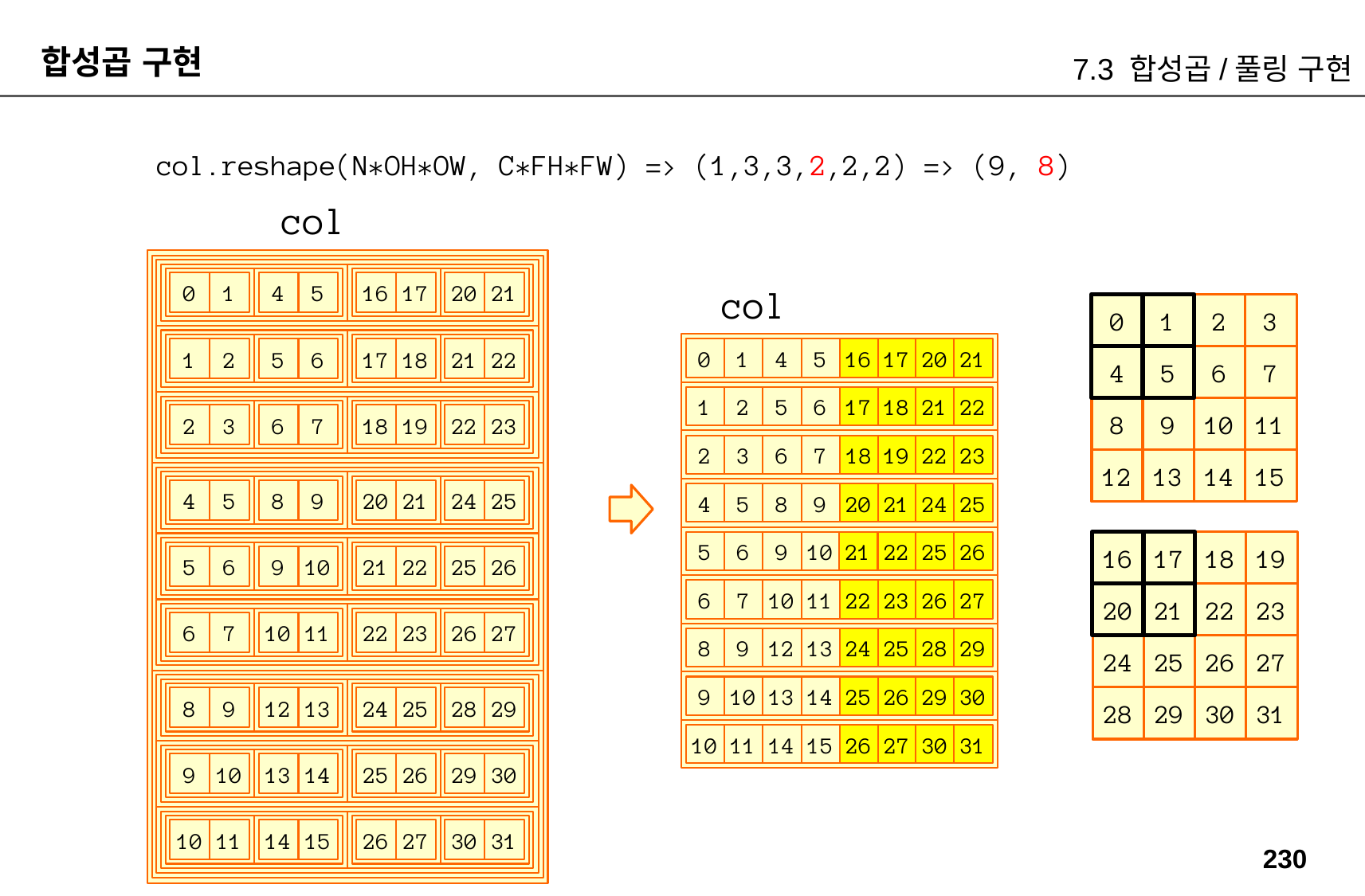

합성곱 구현
7.3 합성곱/풀링 구현
col.reshape(N*OH*OW, C*FH*FW) => (1,3,3,2,2,2) => (9, 8)
col

0
1
4
5

1
2
5
6

2
3
6
7

4
5
8
9

5
6
9
10

6
7
10
11

8
9
12
13

9
10
13
14

10
11
14
15

16
17
20
21

17
18
21
22

18
19
22
23

20
21
24
25

21
22
25
26

22
23
26
27

24
25
28
29

25
26
29
30

26
27
30
31

col
0
1
2
3

21
20
17
16
0
1
4
5
4
5
6
7

22
21
1
2
5
6
18
17
8
9
10
11

18
2
3
6
7
23
22
19
12
13
14
15

4
5
8
9
25
24
21
20

16
17
18
19

5
6
9
10
21
26
25
22

6
7
10
11
27
26
23
22
20
21
22
23

8
9
12
13
29
28
25
24
24
25
26
27

9
10
13
14
30
29
26
25
28
29
30
31

10
11
14
15
31
30
27
26